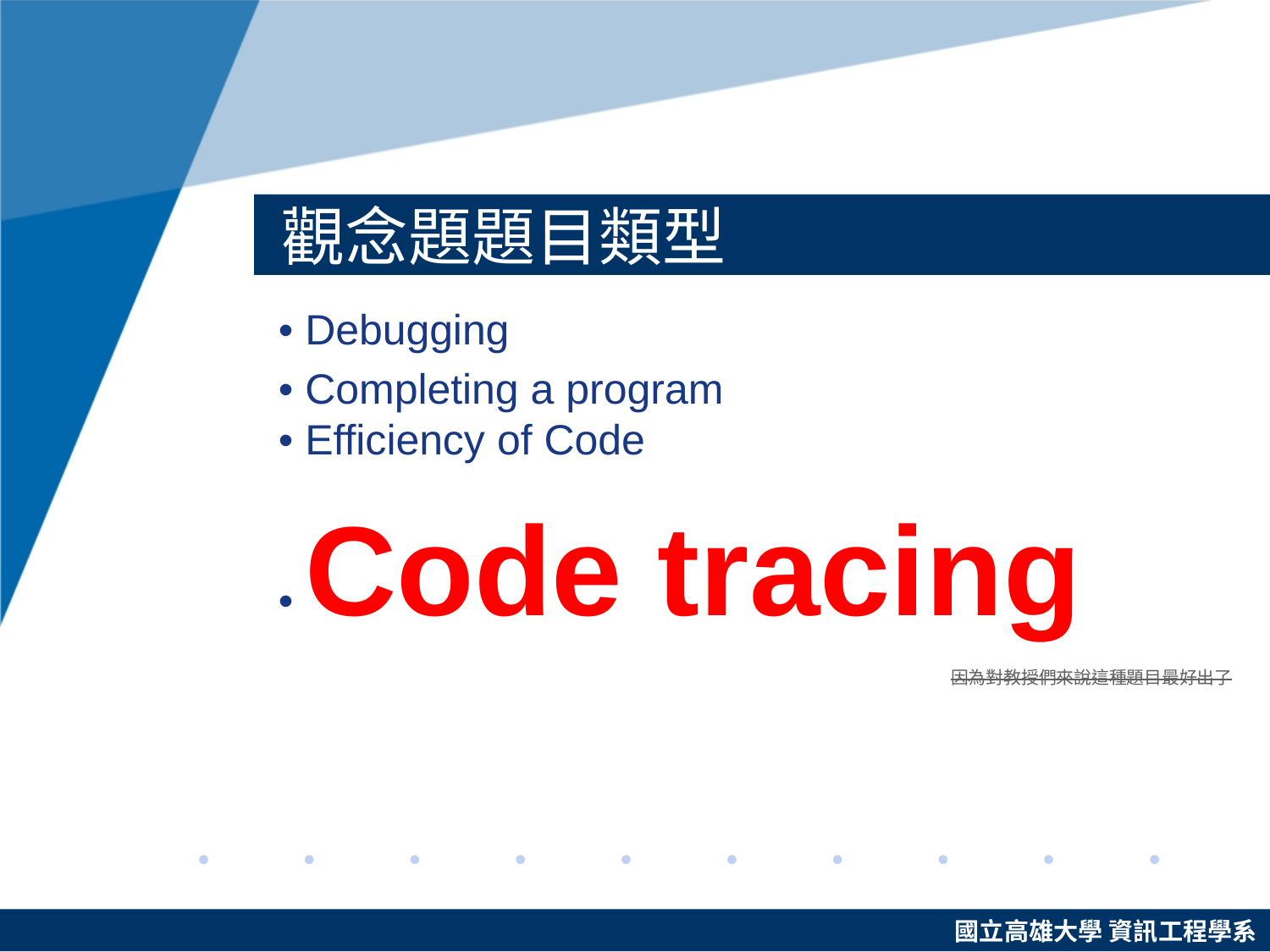

# 觀念題題目類型
 • Debugging
 • Completing a program
 • Efficiency of Code
 • Code tracing
因為對教授們來說這種題目最好出了